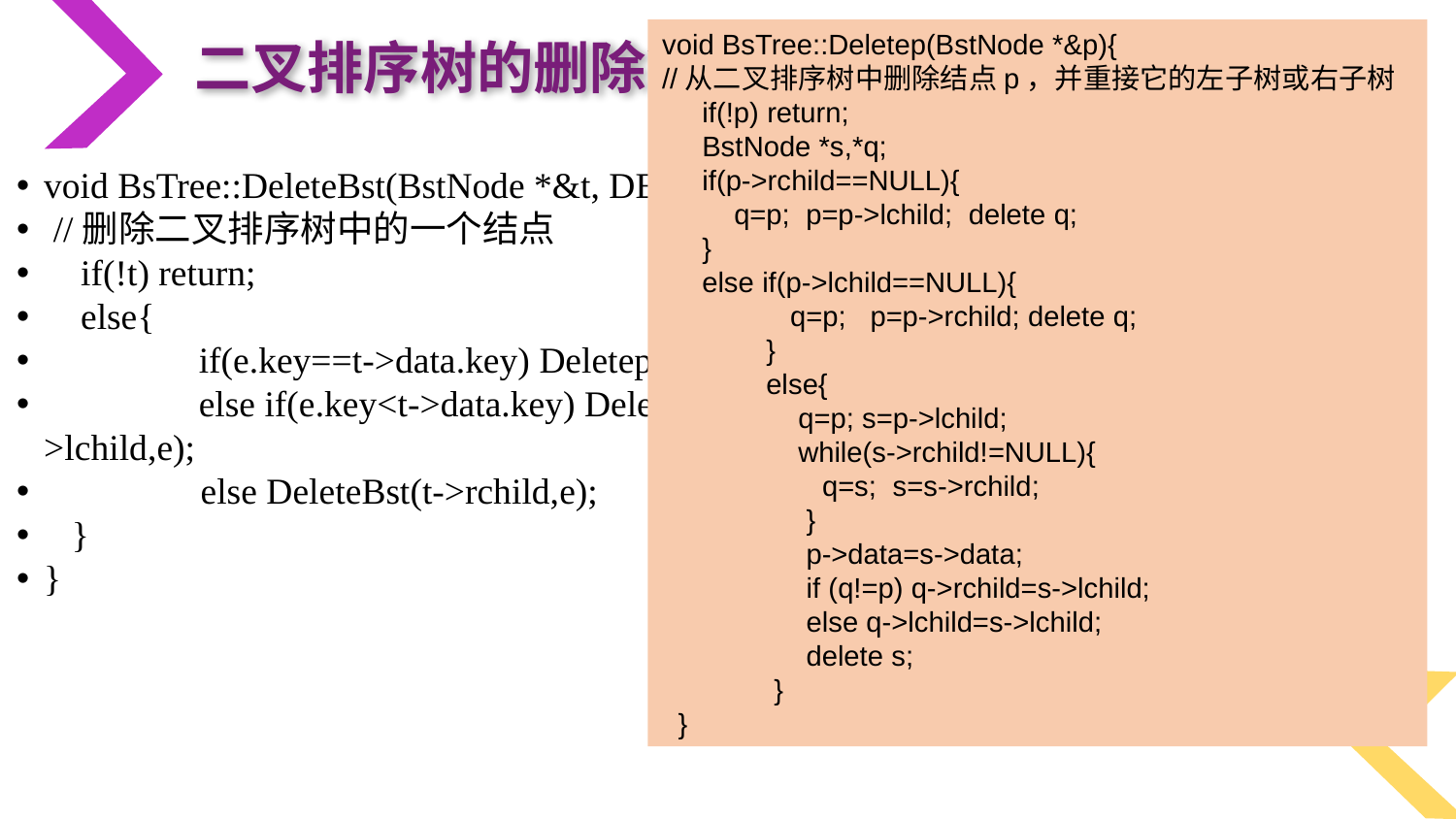

void BsTree::Deletep(BstNode *&p){
//从二叉排序树中删除结点p，并重接它的左子树或右子树
     if(!p) return;
     BstNode *s,*q;
     if(p->rchild==NULL){
         q=p;  p=p->lchild;  delete q;
     }
     else if(p->lchild==NULL){
                q=p;   p=p->rchild; delete q;
             }
             else{
                 q=p; s=p->lchild;
                 while(s->rchild!=NULL){
                    q=s;  s=s->rchild;
                  }
                  p->data=s->data;
                  if (q!=p) q->rchild=s->lchild;
                  else q->lchild=s->lchild;
                  delete s;
              }
  }
二叉排序树的删除算法
void BsTree::DeleteBst(BstNode *&t, DElemType e){
 //删除二叉排序树中的一个结点
    if(!t) return;
    else{
	 if(e.key==t->data.key) Deletep(t);
	 else if(e.key<t->data.key) DeleteBst(t->lchild,e);
                 else DeleteBst(t->rchild,e);
   }
}